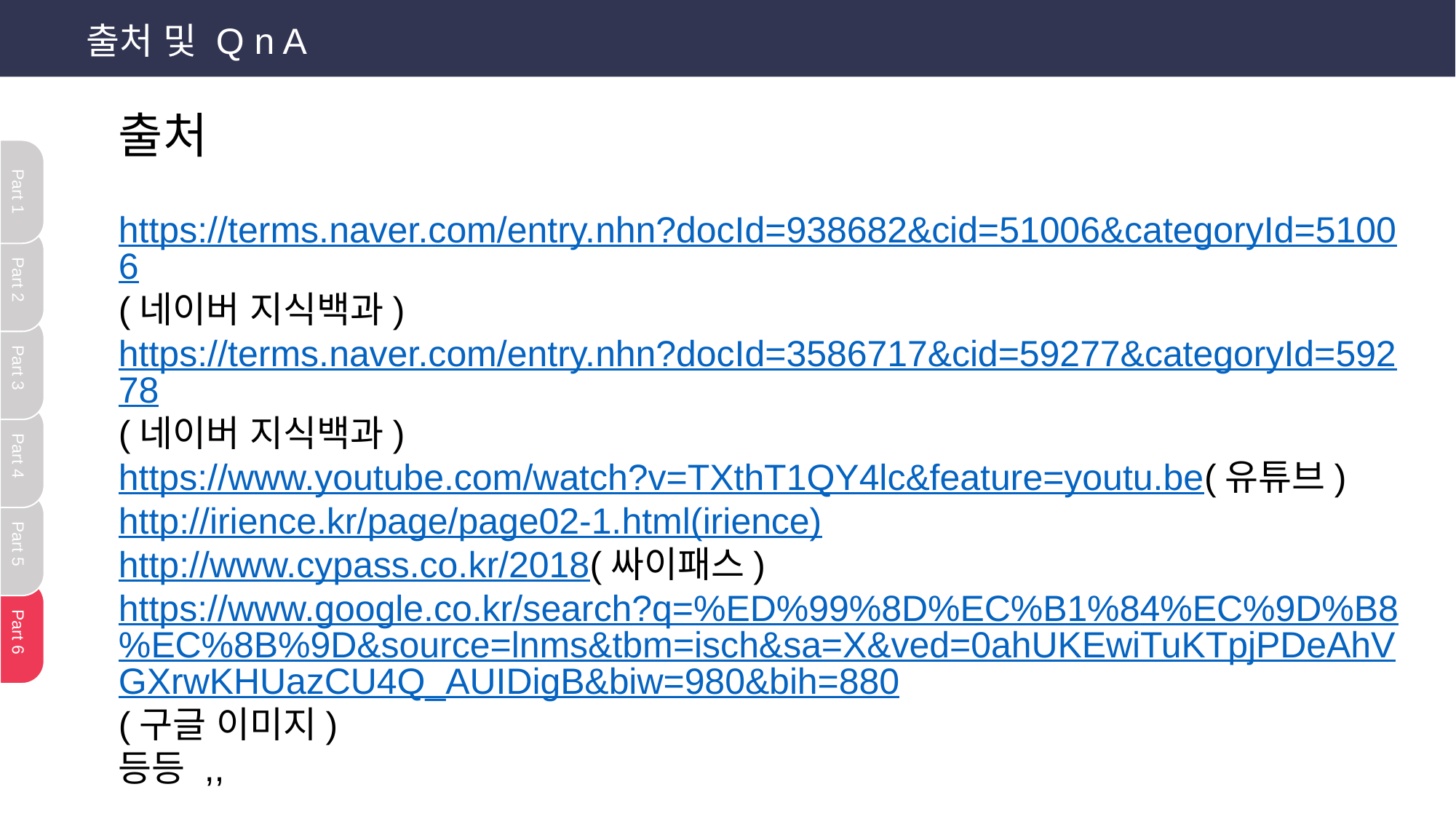

출처 및 Q n A
출처

https://terms.naver.com/entry.nhn?docId=938682&cid=51006&categoryId=51006(네이버 지식백과)
https://terms.naver.com/entry.nhn?docId=3586717&cid=59277&categoryId=59278(네이버 지식백과)
https://www.youtube.com/watch?v=TXthT1QY4lc&feature=youtu.be(유튜브)
http://irience.kr/page/page02-1.html(irience)
http://www.cypass.co.kr/2018(싸이패스)
https://www.google.co.kr/search?q=%ED%99%8D%EC%B1%84%EC%9D%B8%EC%8B%9D&source=lnms&tbm=isch&sa=X&ved=0ahUKEwiTuKTpjPDeAhVGXrwKHUazCU4Q_AUIDigB&biw=980&bih=880(구글 이미지)
등등 ,,
Part 1
Part 2
Part 3
Part 4
Part 5
Part 6